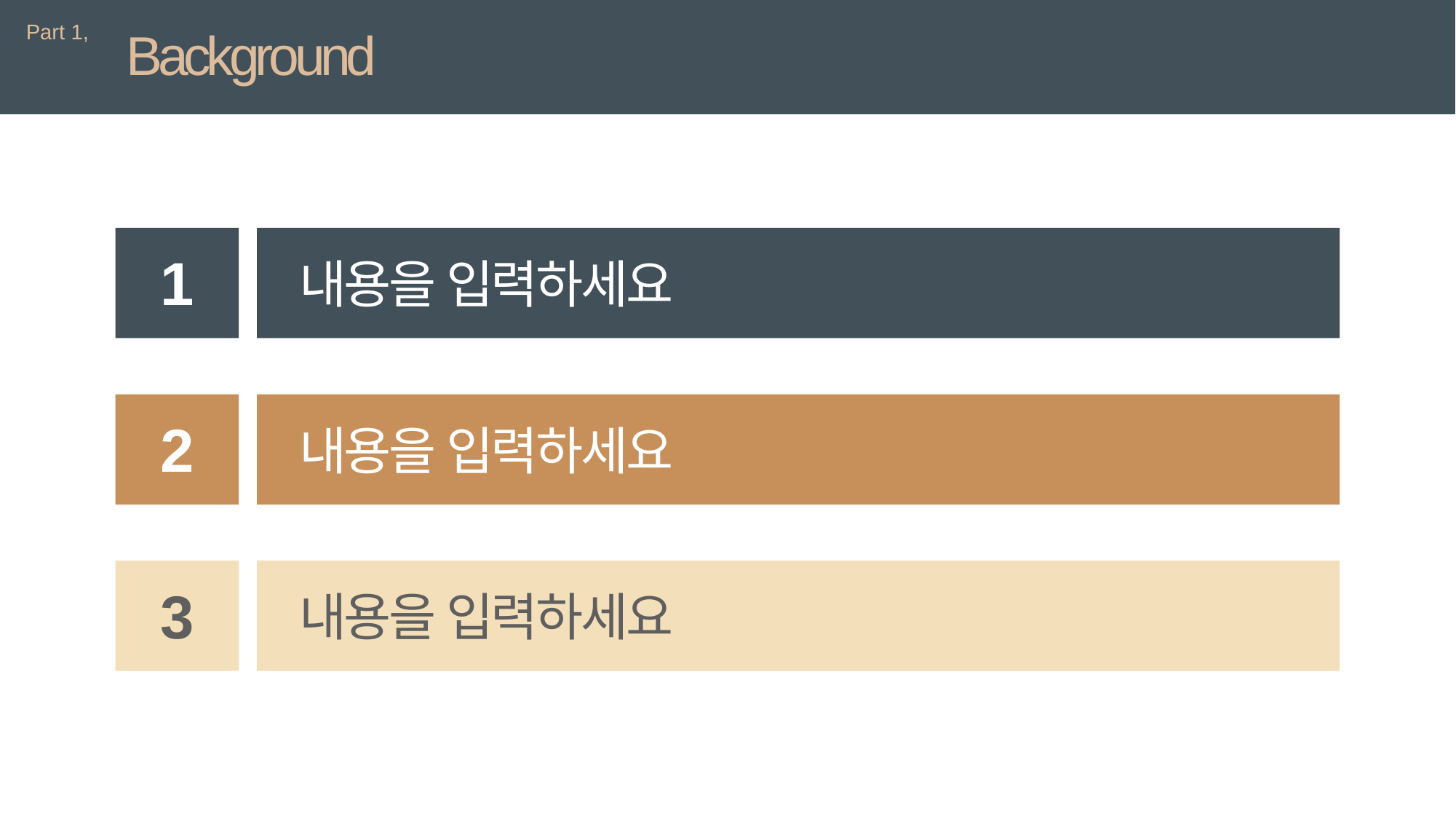

Part 1,
Background

1
내용을 입력하세요

2
내용을 입력하세요

3
내용을 입력하세요